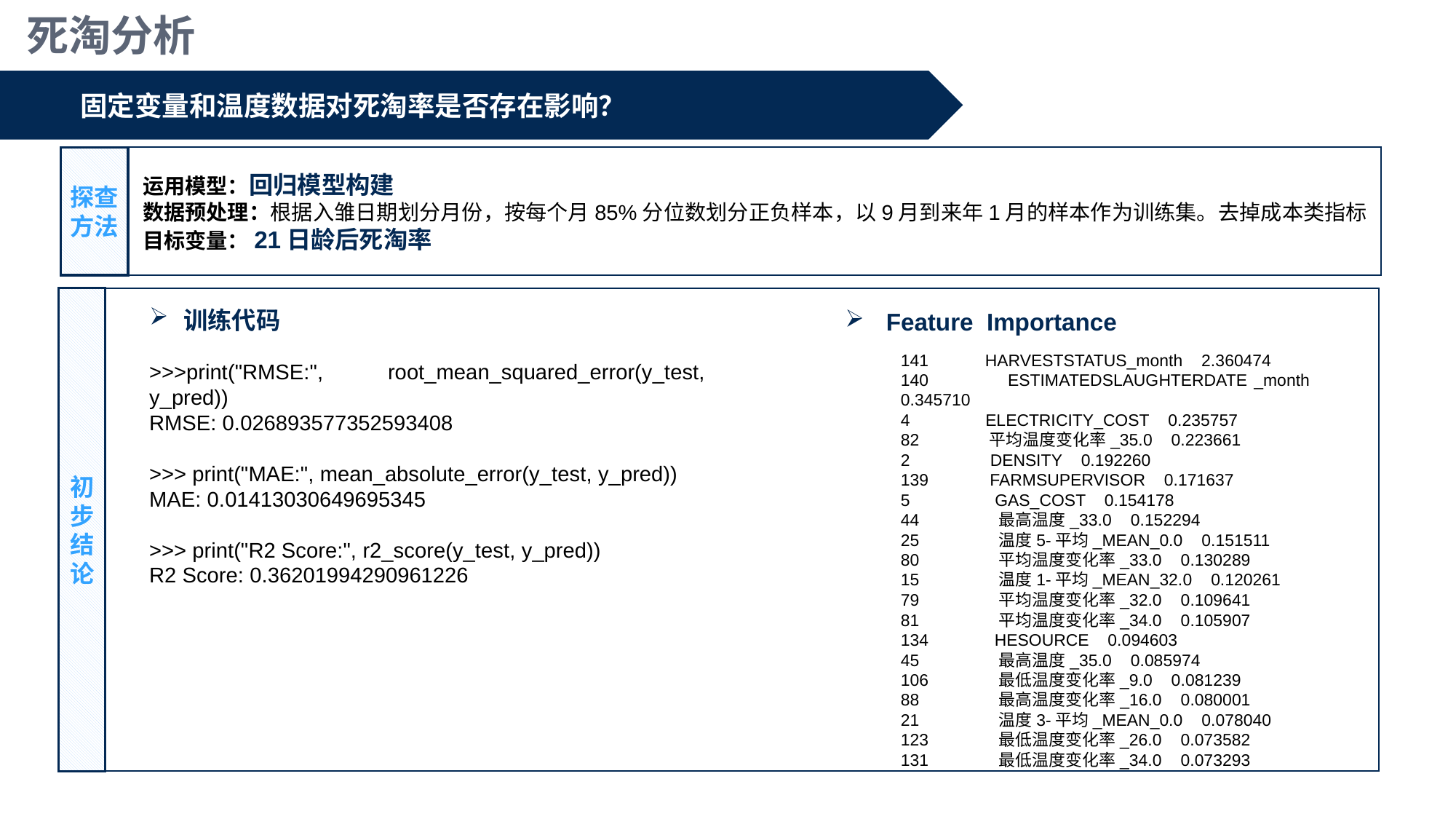

死淘分析

固定变量和温度数据对死淘率是否存在影响？

探查方法

运用模型：回归模型构建
数据预处理：根据入雏日期划分月份，按每个月85%分位数划分正负样本，以9月到来年1月的样本作为训练集。去掉成本类指标
目标变量：21日龄后死淘率
初步结论

训练代码
Feature  Importance
141            HARVESTSTATUS_month    2.360474
140            ESTIMATEDSLAUGHTERDATE _month    0.345710
4                ELECTRICITY_COST    0.235757
82              平均温度变化率_35.0    0.223661
2                 DENSITY    0.192260
139             FARMSUPERVISOR    0.171637
5                  GAS_COST    0.154178
44                最高温度_33.0    0.152294
25                温度5-平均_MEAN_0.0    0.151511
80                平均温度变化率_33.0    0.130289
15                温度1-平均_MEAN_32.0    0.120261
79                平均温度变化率_32.0    0.109641
81                平均温度变化率_34.0    0.105907
134              HESOURCE    0.094603
45                最高温度_35.0    0.085974
106              最低温度变化率_9.0    0.081239
88                最高温度变化率_16.0    0.080001
21                温度3-平均_MEAN_0.0    0.078040
123              最低温度变化率_26.0    0.073582
131              最低温度变化率_34.0    0.073293
>>>print("RMSE:", root_mean_squared_error(y_test, y_pred))
RMSE: 0.026893577352593408

>>> print("MAE:", mean_absolute_error(y_test, y_pred))
MAE: 0.01413030649695345

>>> print("R2 Score:", r2_score(y_test, y_pred))
R2 Score: 0.36201994290961226